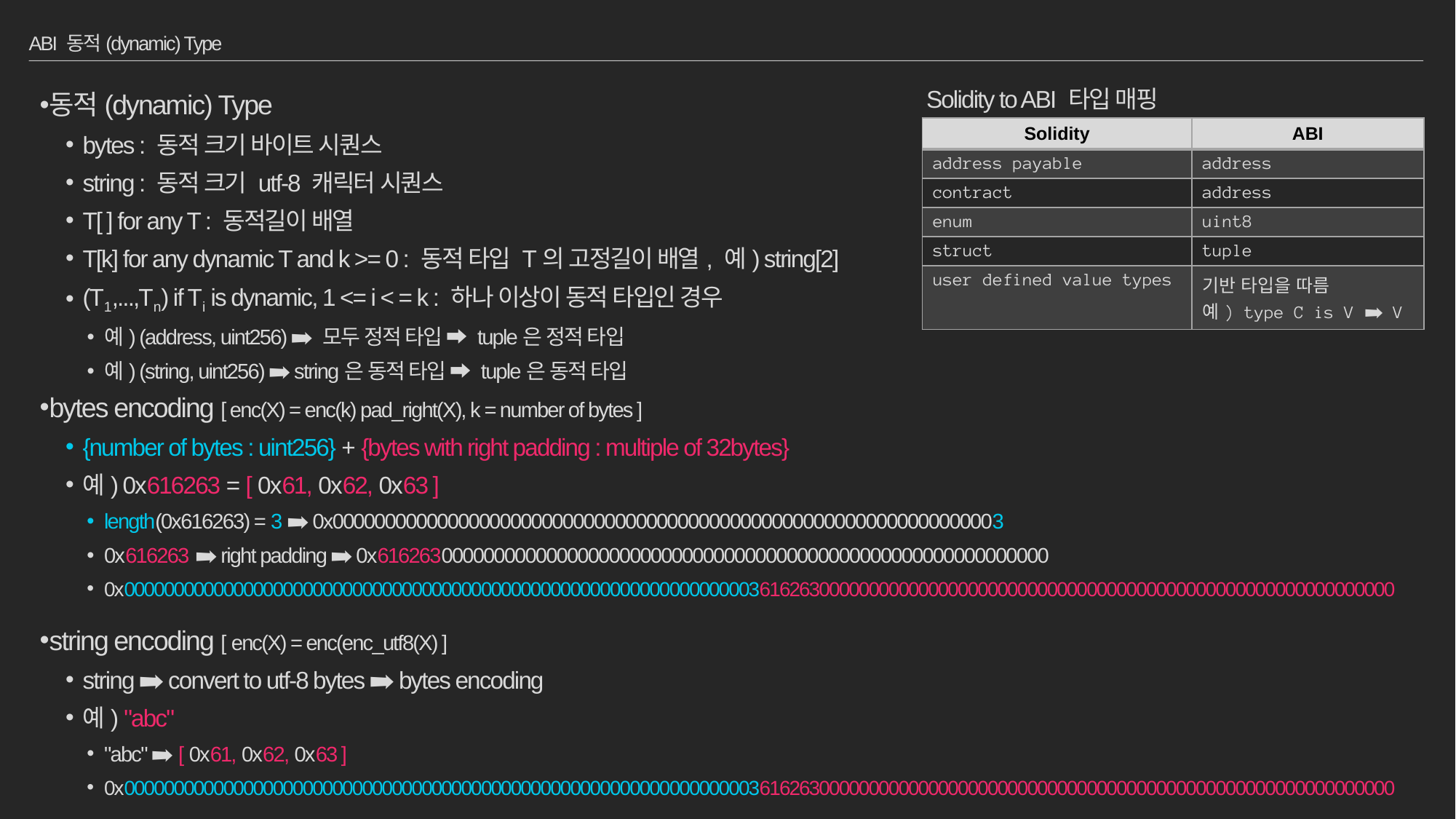

# ABI 동적(dynamic) Type
Solidity to ABI 타입 매핑
동적(dynamic) Type
bytes : 동적 크기 바이트 시퀀스
string : 동적 크기 utf-8 캐릭터 시퀀스
T[ ] for any T : 동적길이 배열
T[k] for any dynamic T and k >= 0 : 동적 타입 T의 고정길이 배열, 예) string[2]
(T1,...,Tn) if Ti is dynamic, 1 <= i < = k : 하나 이상이 동적 타입인 경우
예) (address, uint256) ➡ 모두 정적 타입 ➡ tuple은 정적 타입
예) (string, uint256) ➡ string은 동적 타입 ➡ tuple은 동적 타입
| Solidity | ABI |
| --- | --- |
| address payable | address |
| contract | address |
| enum | uint8 |
| struct | tuple |
| user defined value types | 기반 타입을 따름 예) type C is V ➡ V |
bytes encoding [ enc(X) = enc(k) pad_right(X), k = number of bytes ]
{number of bytes : uint256} + {bytes with right padding : multiple of 32bytes}
예) 0x616263 = [ 0x61, 0x62, 0x63 ]
length(0x616263) = 3 ➡ 0x0000000000000000000000000000000000000000000000000000000000000003
0x616263 ➡ right padding ➡ 0x6162630000000000000000000000000000000000000000000000000000000000
0x00000000000000000000000000000000000000000000000000000000000000036162630000000000000000000000000000000000000000000000000000000000
string encoding [ enc(X) = enc(enc_utf8(X) ]
string ➡ convert to utf-8 bytes ➡ bytes encoding
예) "abc"
"abc" ➡ [ 0x61, 0x62, 0x63 ]
0x00000000000000000000000000000000000000000000000000000000000000036162630000000000000000000000000000000000000000000000000000000000